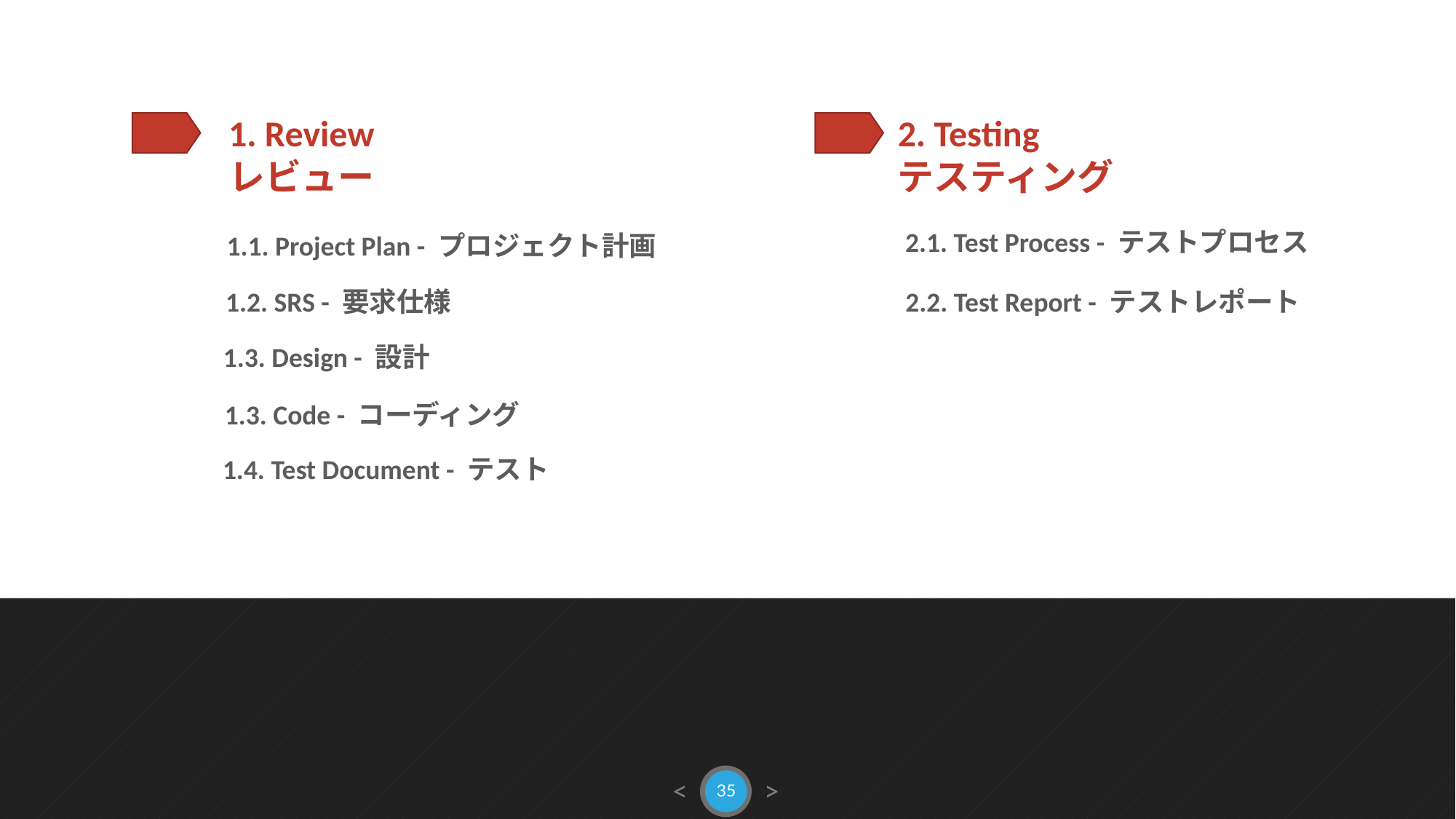

1. Review
レビュー

2. Testing
テスティング
2.1. Test Process - テストプロセス
1.1. Project Plan - プロジェクト計画
1.2. SRS - 要求仕様
2.2. Test Report - テストレポート
1.3. Design - 設計
1.3. Code - コーディング
1.4. Test Document - テスト

<           >
35